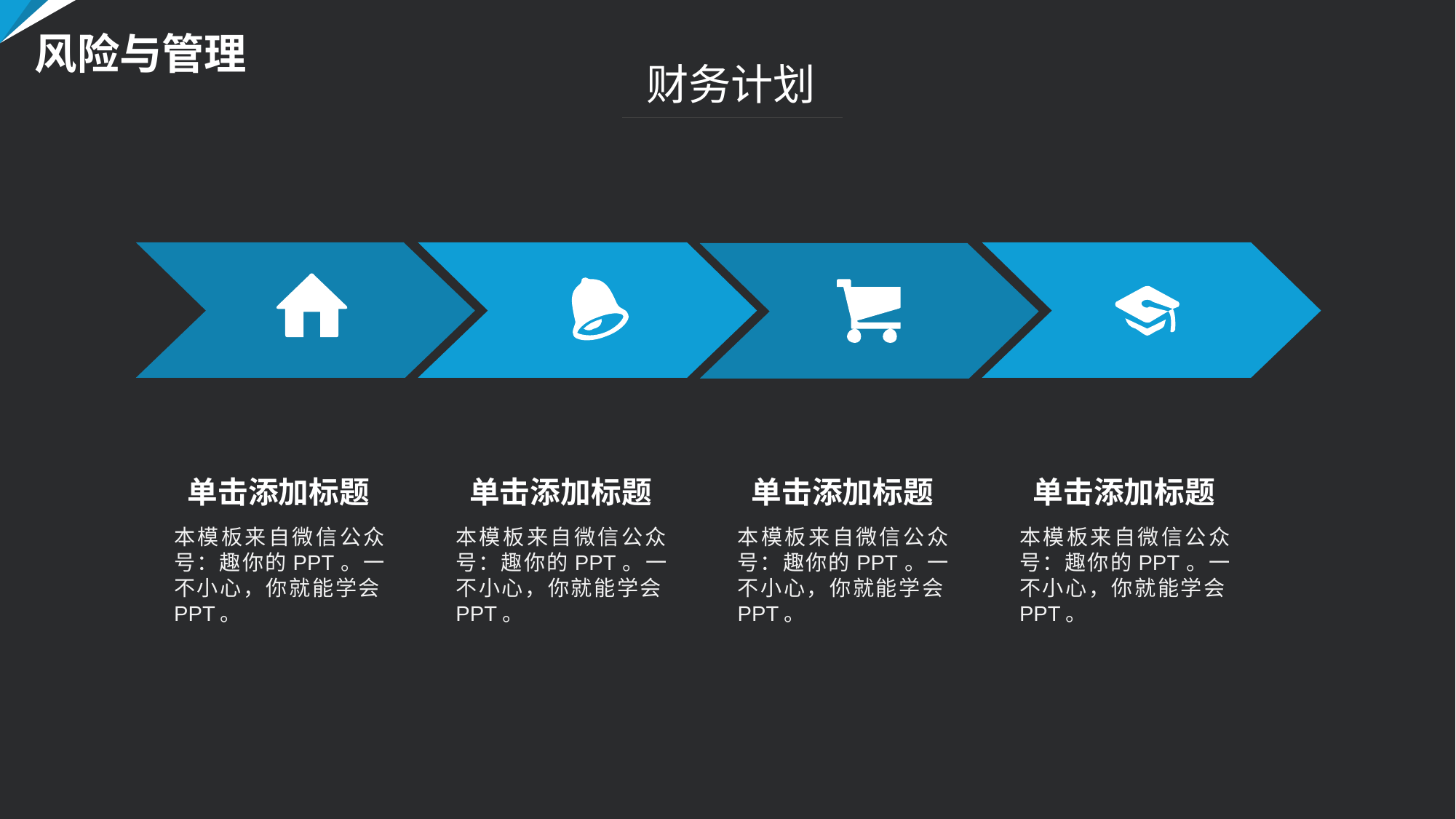

风险与管理
财务计划

单击添加标题
本模板来自微信公众号：趣你的PPT。一不小心，你就能学会PPT。
单击添加标题
本模板来自微信公众号：趣你的PPT。一不小心，你就能学会PPT。
单击添加标题
本模板来自微信公众号：趣你的PPT。一不小心，你就能学会PPT。
单击添加标题
本模板来自微信公众号：趣你的PPT。一不小心，你就能学会PPT。